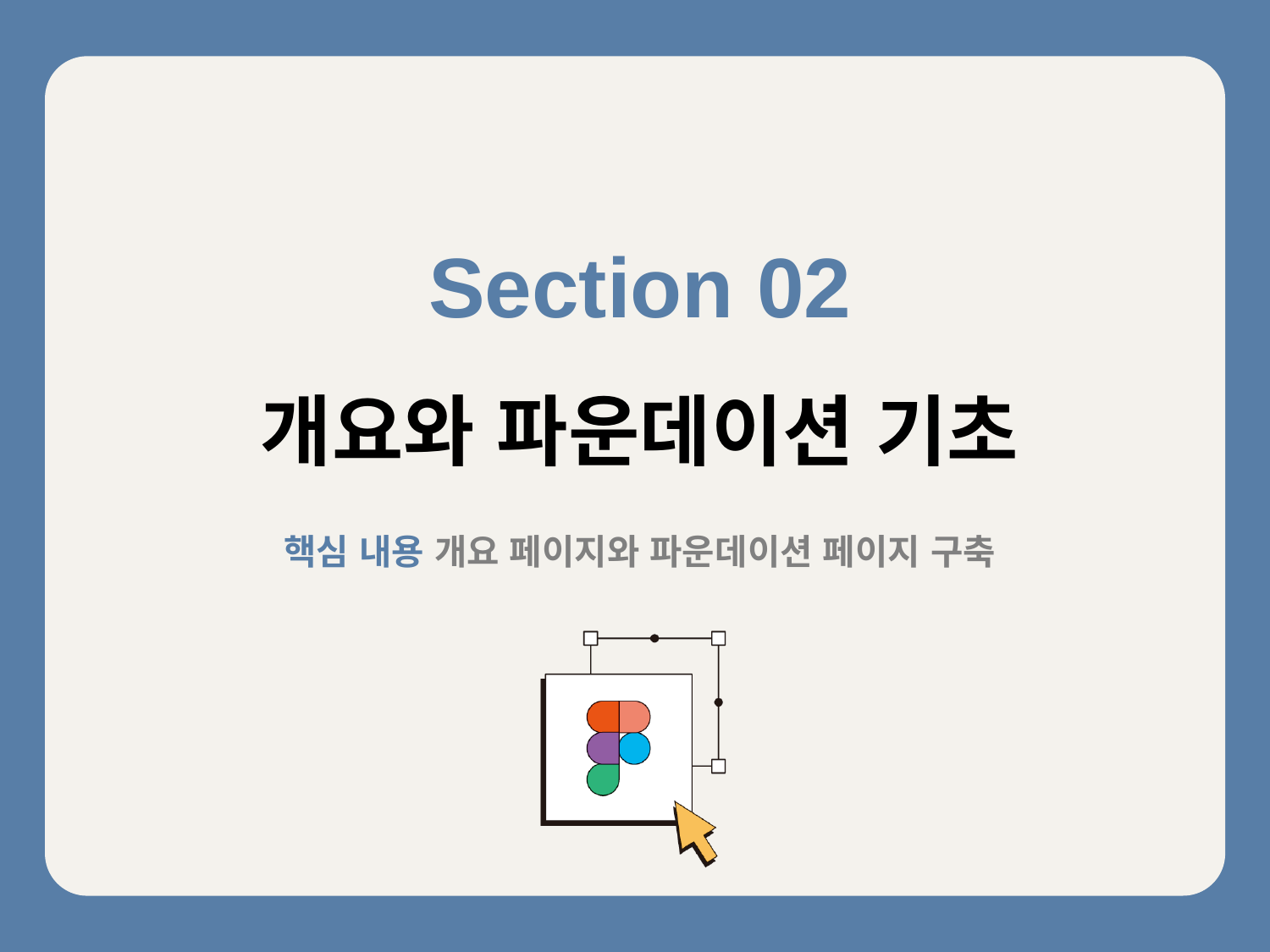

Section 02
개요와 파운데이션 기초
핵심 내용 개요 페이지와 파운데이션 페이지 구축